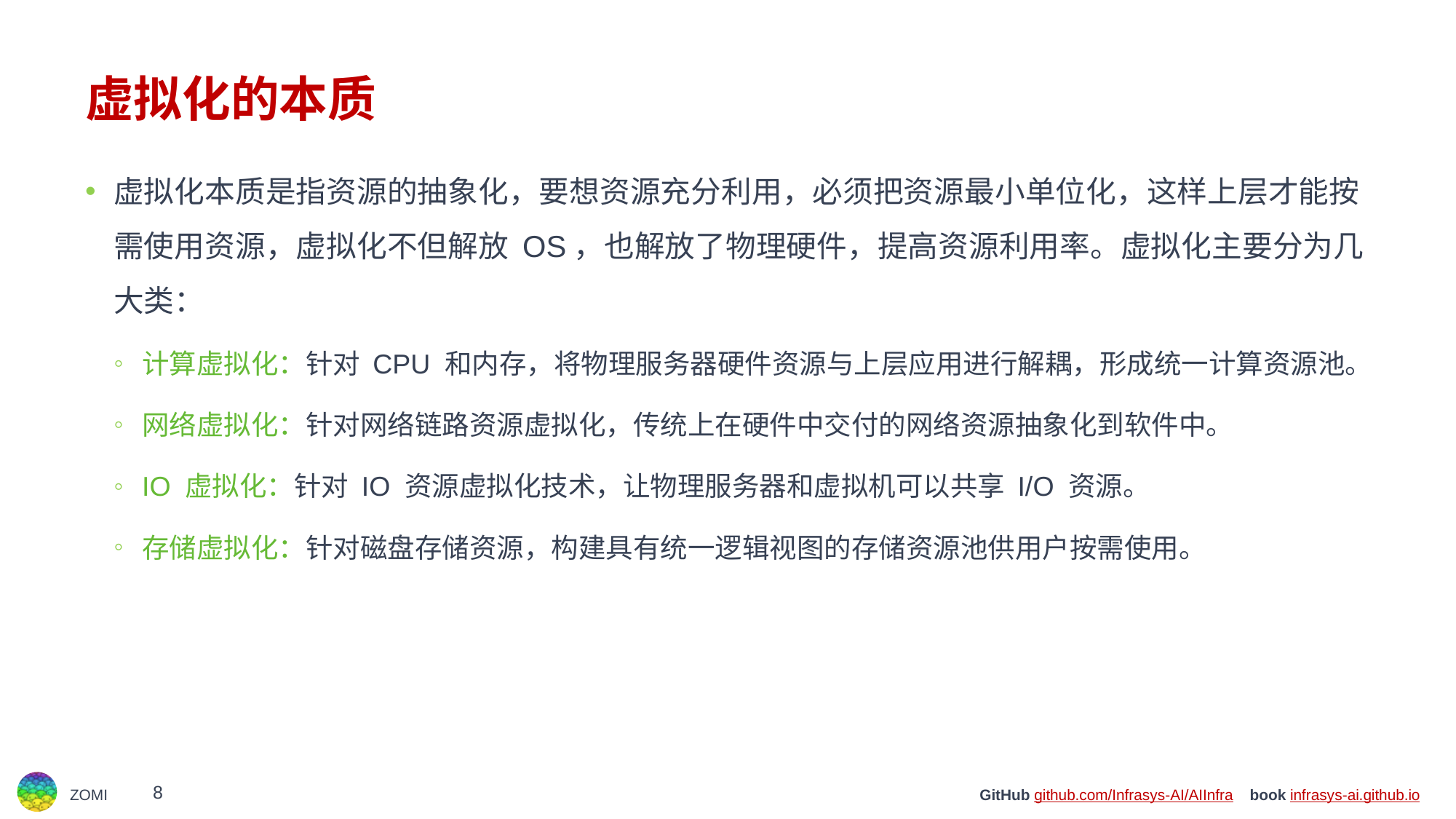

# 虚拟化的本质
虚拟化本质是指资源的抽象化，要想资源充分利用，必须把资源最小单位化，这样上层才能按需使用资源，虚拟化不但解放 OS，也解放了物理硬件，提高资源利用率。虚拟化主要分为几大类：
计算虚拟化：针对 CPU 和内存，将物理服务器硬件资源与上层应用进行解耦，形成统一计算资源池。
网络虚拟化：针对网络链路资源虚拟化，传统上在硬件中交付的网络资源抽象化到软件中。
IO 虚拟化：针对 IO 资源虚拟化技术，让物理服务器和虚拟机可以共享 I/O 资源。
存储虚拟化：针对磁盘存储资源，构建具有统一逻辑视图的存储资源池供用户按需使用。